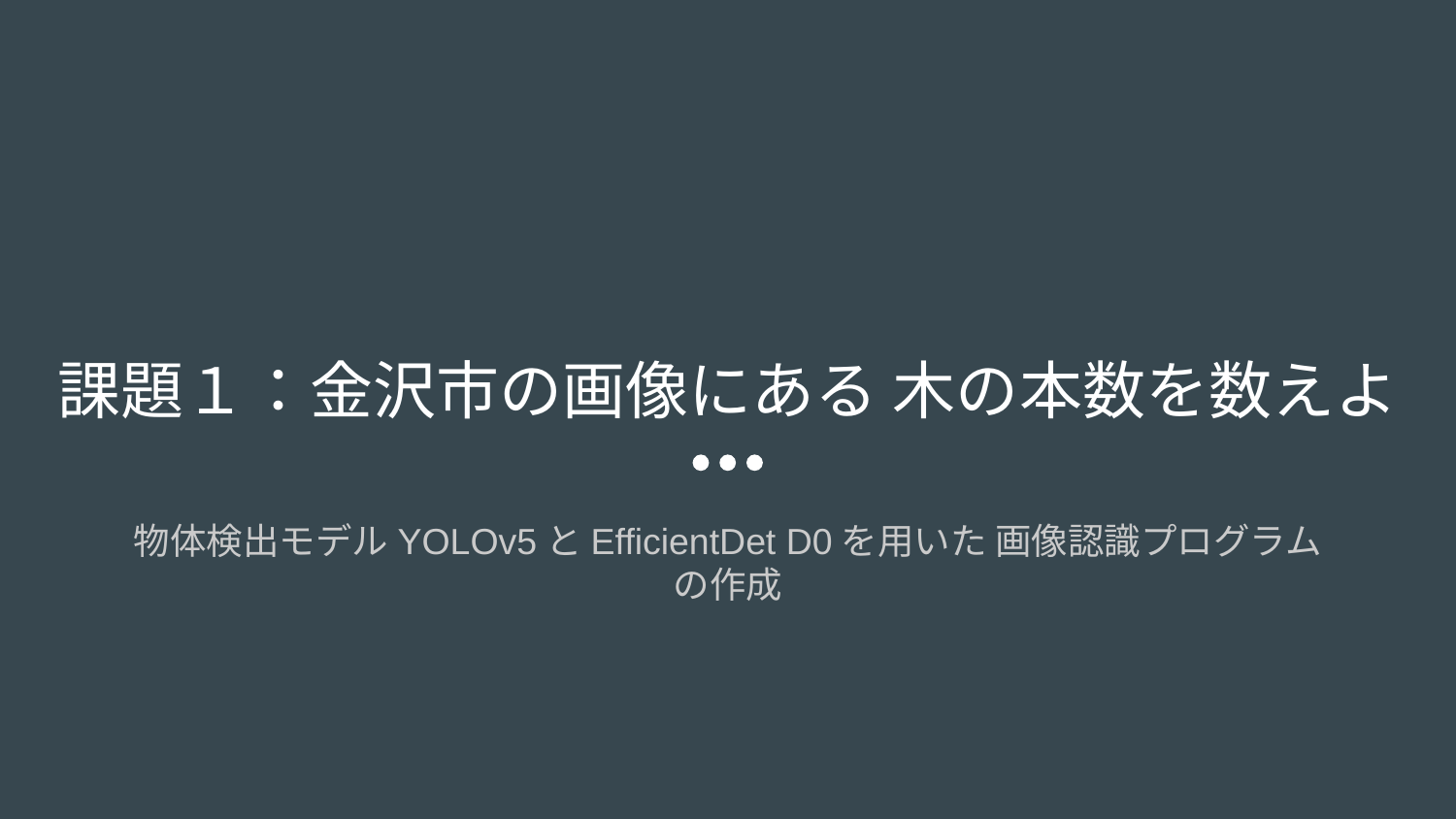

# 課題１：金沢市の画像にある 木の本数を数えよ
物体検出モデルYOLOv5とEfficientDet D0を用いた 画像認識プログラムの作成